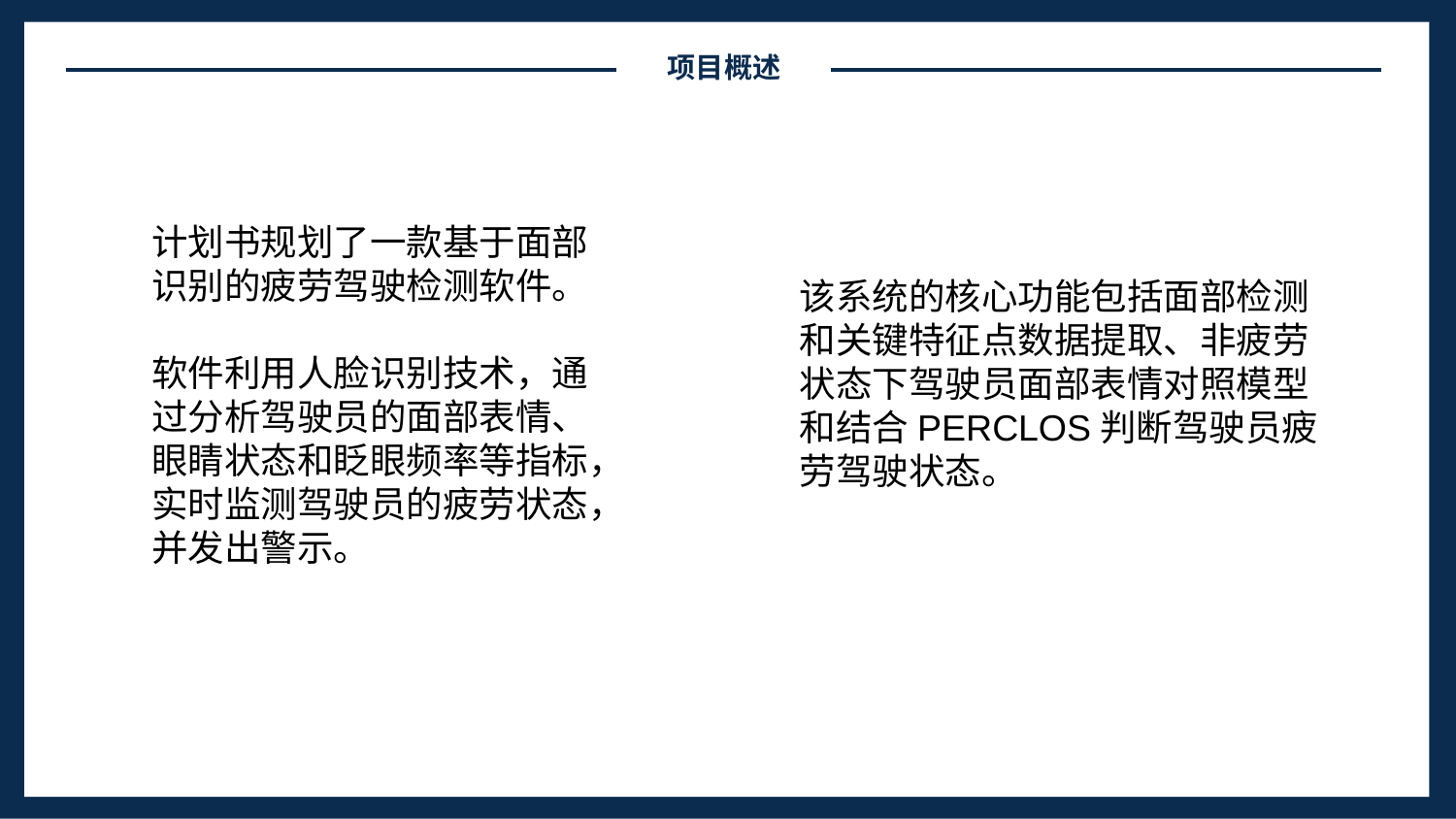

项目概述
计划书规划了一款基于面部识别的疲劳驾驶检测软件。

软件利用人脸识别技术，通过分析驾驶员的面部表情、眼睛状态和眨眼频率等指标，实时监测驾驶员的疲劳状态，并发出警示。
该系统的核心功能包括面部检测和关键特征点数据提取、非疲劳状态下驾驶员面部表情对照模型和结合PERCLOS判断驾驶员疲劳驾驶状态。